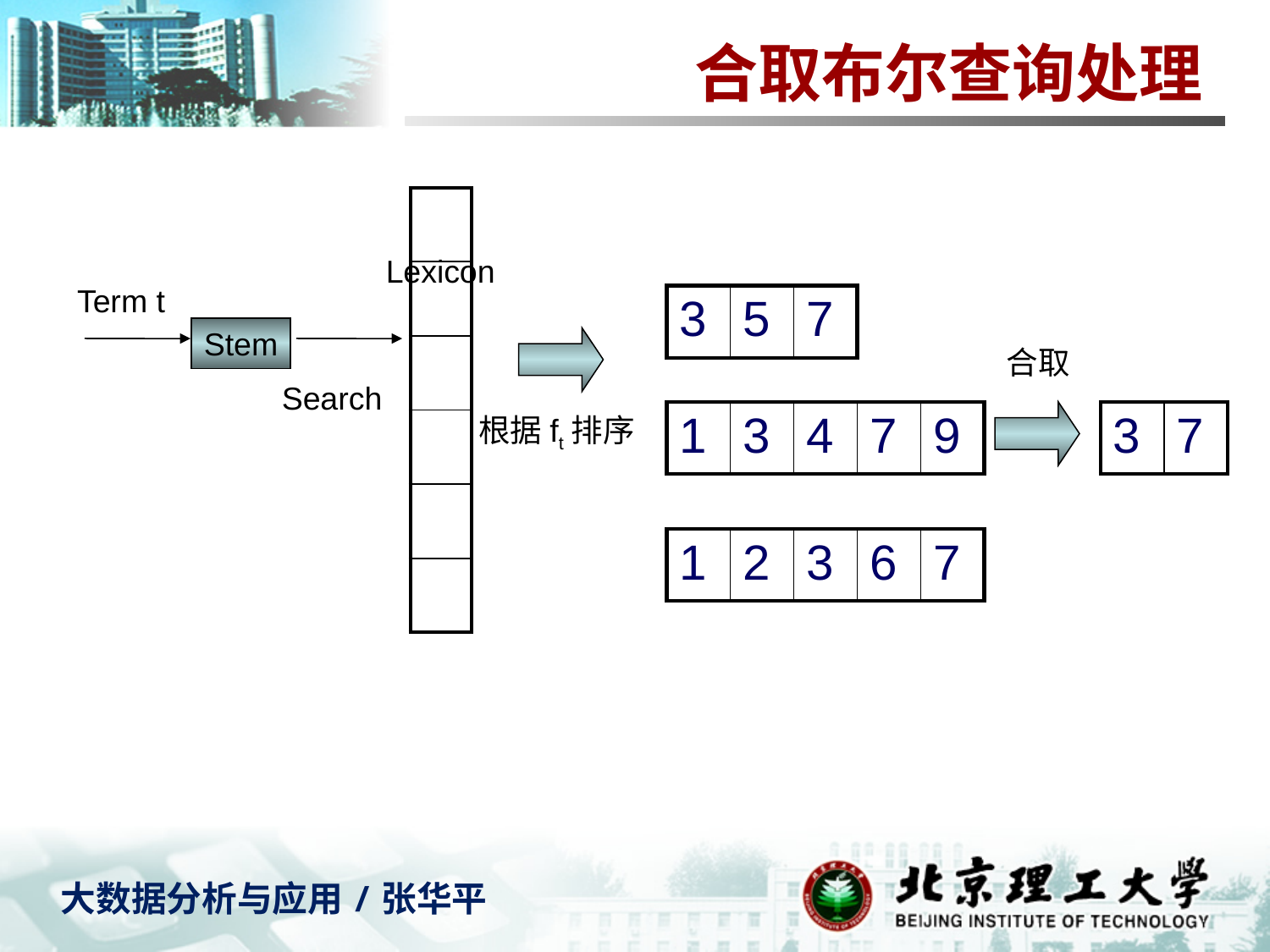

# 合取布尔查询处理
|  |
| --- |
|  |
|  |
|  |
|  |
|  |
Lexicon
Term t
| 3 | 5 | 7 |
| --- | --- | --- |
Stem

合取

Search
| 1 | 3 | 4 | 7 | 9 |
| --- | --- | --- | --- | --- |

| 3 | 7 |
| --- | --- |
根据ft排序
| 1 | 2 | 3 | 6 | 7 |
| --- | --- | --- | --- | --- |